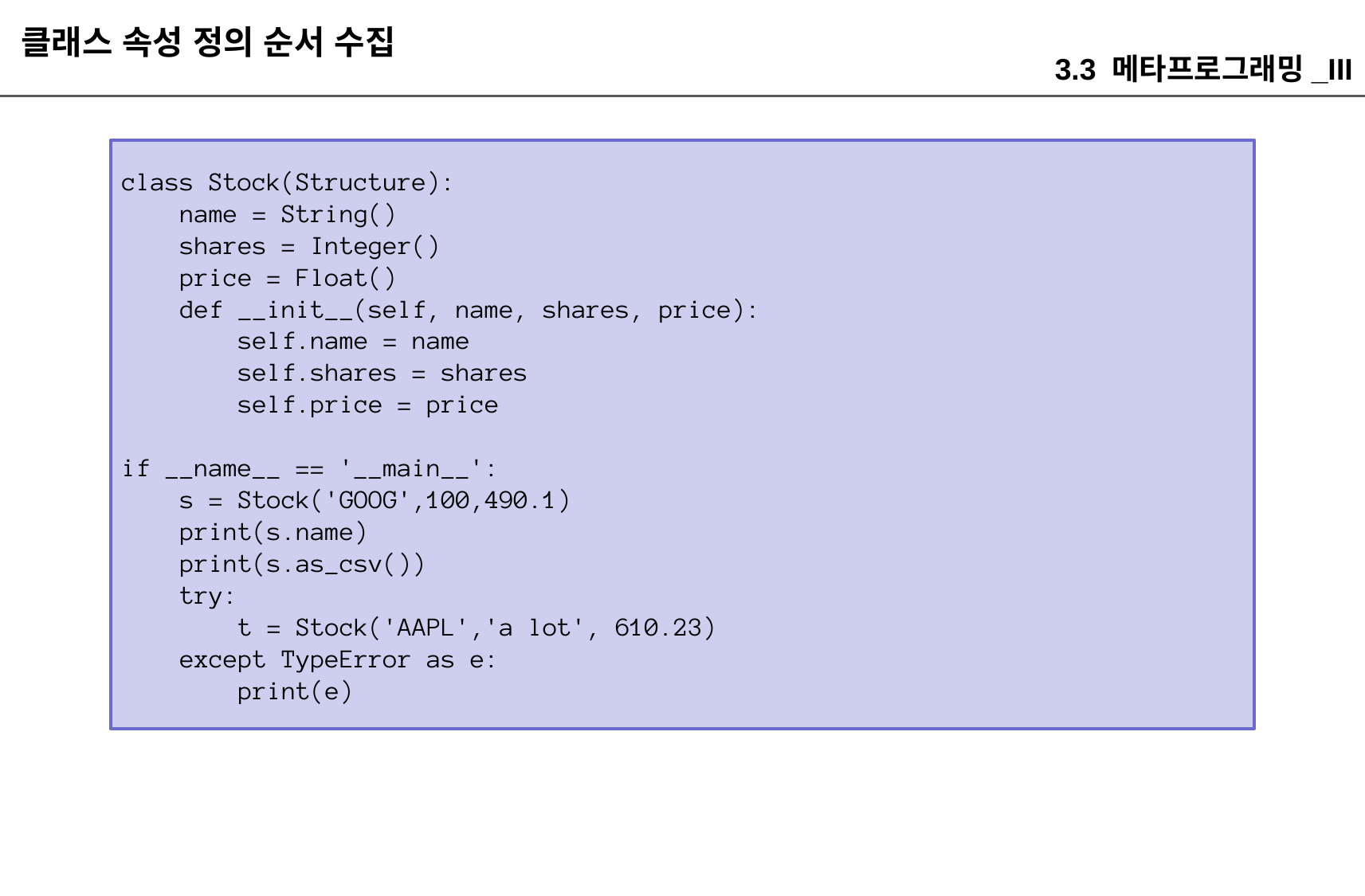

클래스 속성 정의 순서 수집
3.3 메타프로그래밍_III
class Stock(Structure):
    name = String()
    shares = Integer()
    price = Float()
    def __init__(self, name, shares, price):
        self.name = name
        self.shares = shares
        self.price = price

if __name__ == '__main__':
    s = Stock('GOOG',100,490.1)
    print(s.name)
    print(s.as_csv())
    try:
        t = Stock('AAPL','a lot', 610.23)
    except TypeError as e:
        print(e)